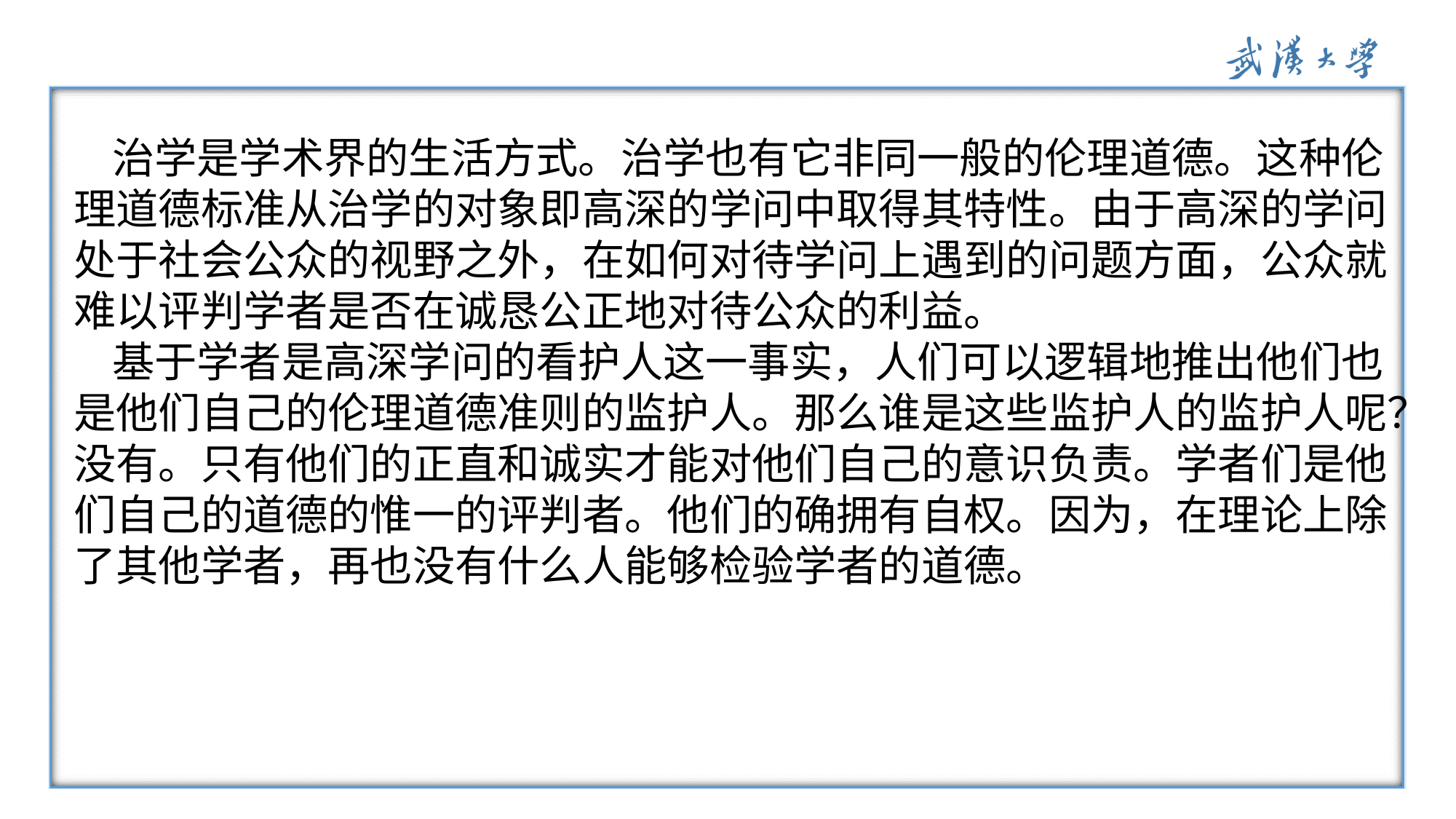

治学是学术界的生活方式。治学也有它非同一般的伦理道德。这种伦理道德标准从治学的对象即高深的学问中取得其特性。由于高深的学问处于社会公众的视野之外，在如何对待学问上遇到的问题方面，公众就难以评判学者是否在诚恳公正地对待公众的利益。
   基于学者是高深学问的看护人这一事实，人们可以逻辑地推出他们也是他们自己的伦理道德准则的监护人。那么谁是这些监护人的监护人呢？没有。只有他们的正直和诚实才能对他们自己的意识负责。学者们是他们自己的道德的惟一的评判者。他们的确拥有自权。因为，在理论上除了其他学者，再也没有什么人能够检验学者的道德。